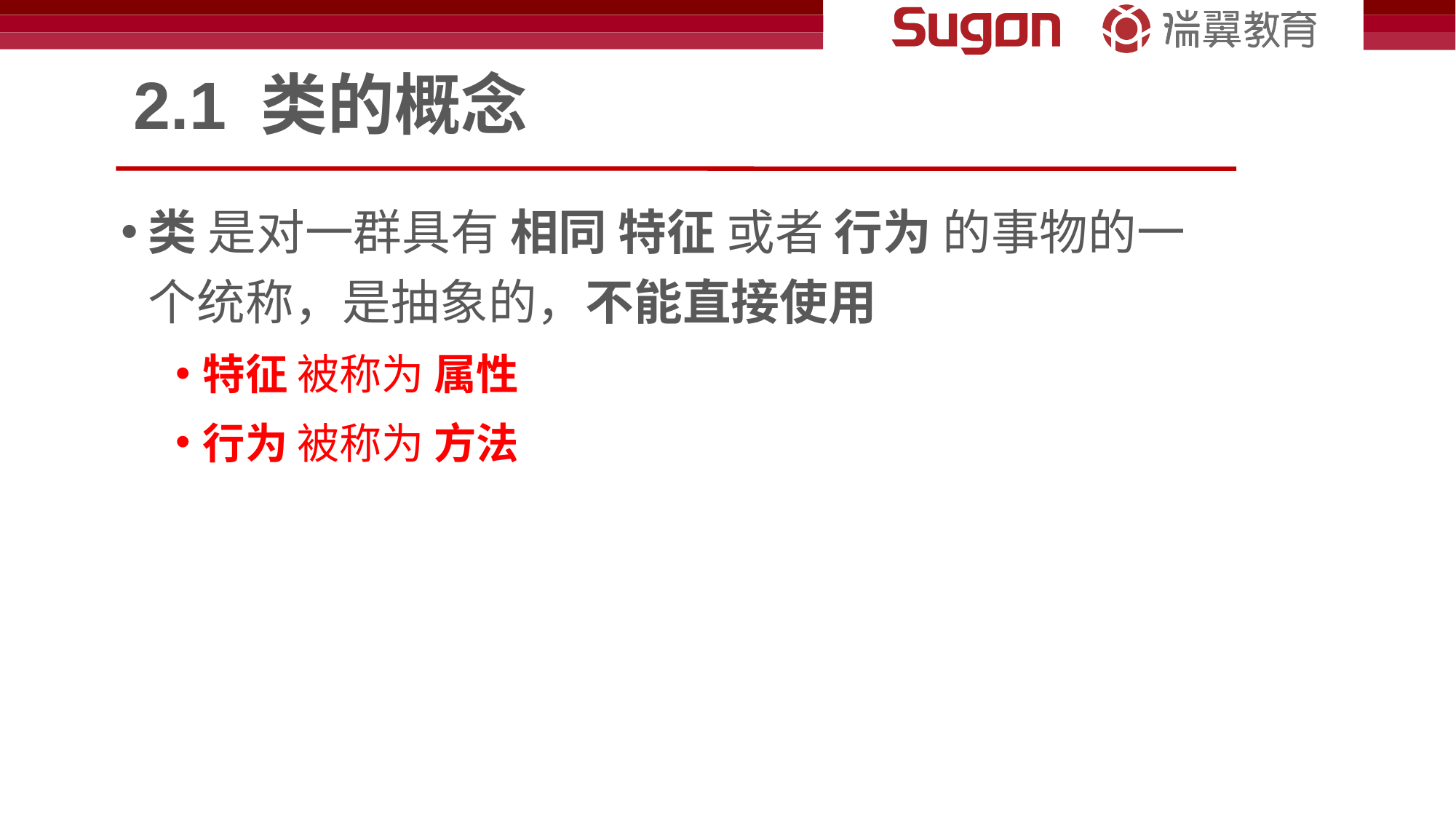

# 2.1 类的概念
类 是对一群具有 相同 特征 或者 行为 的事物的一个统称，是抽象的，不能直接使用
特征 被称为 属性
行为 被称为 方法